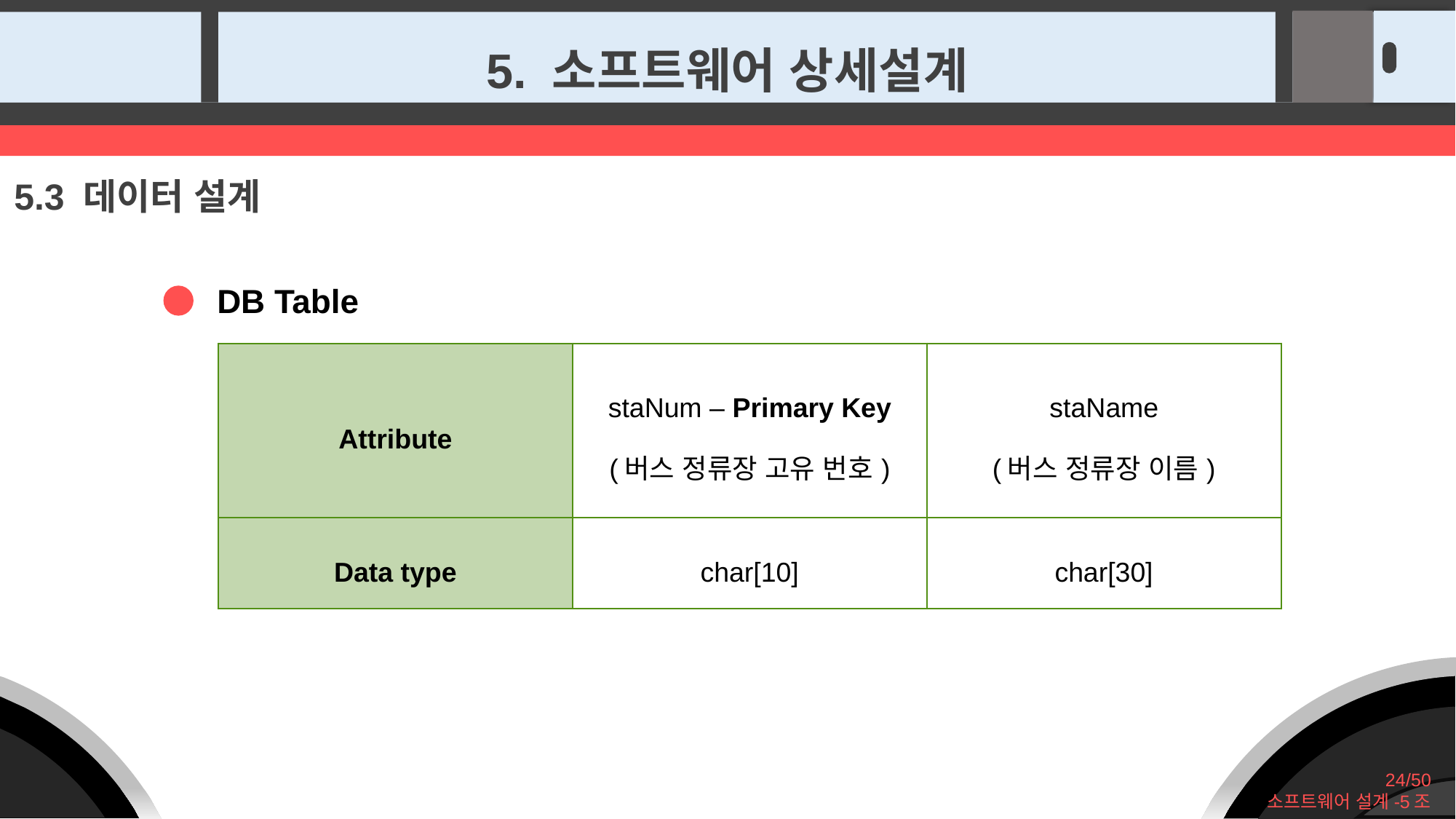

5. 소프트웨어 상세설계
5.3 데이터 설계
DB Table

| Attribute | staNum – Primary Key (버스 정류장 고유 번호) | staName (버스 정류장 이름) |
| --- | --- | --- |
| Data type | char[10] | char[30] |

24/50
소프트웨어 설계-5조